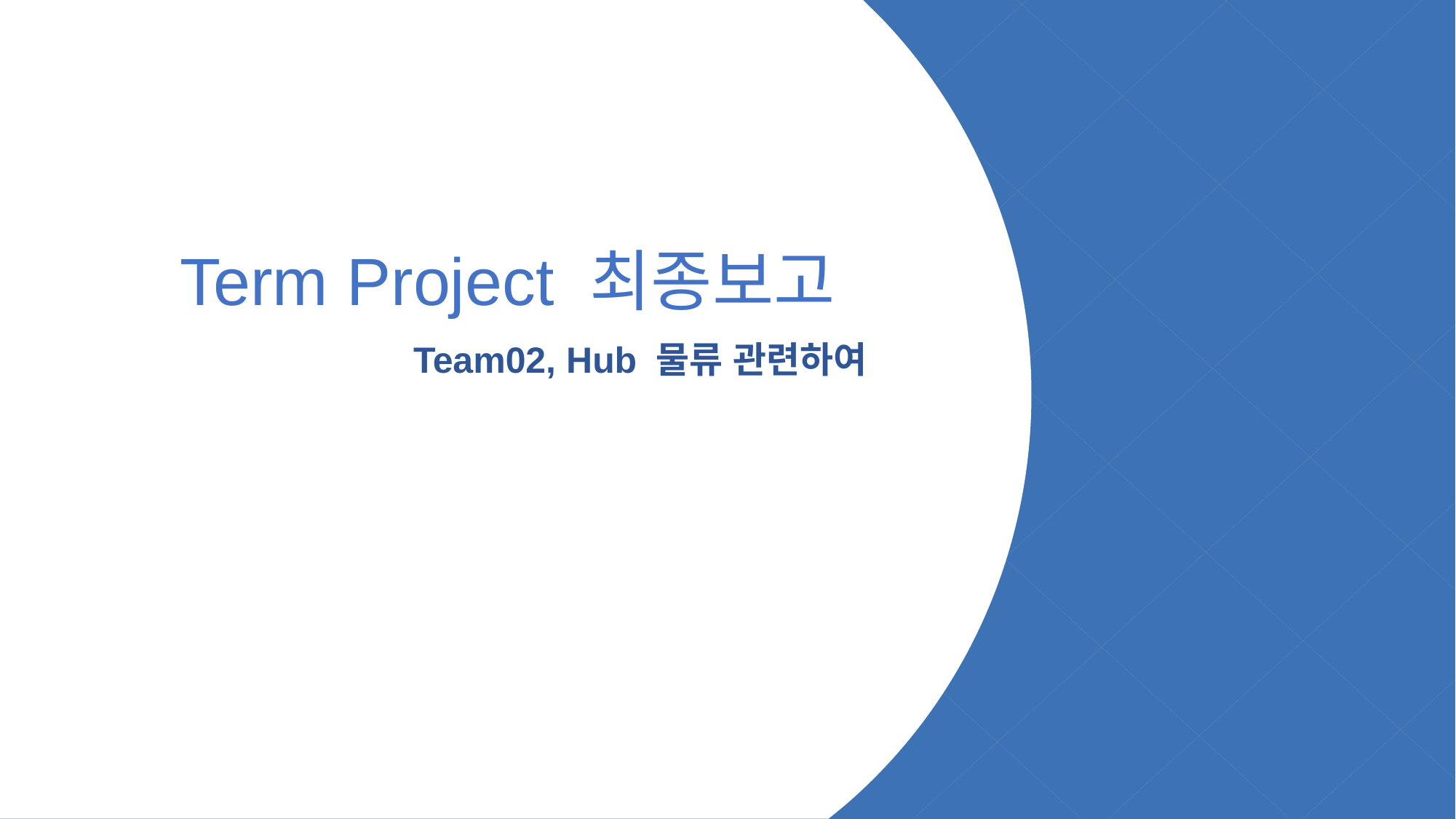

폰트1
폰트2
폰트3
폰트4
Term Project 최종보고
Team02, Hub 물류 관련하여